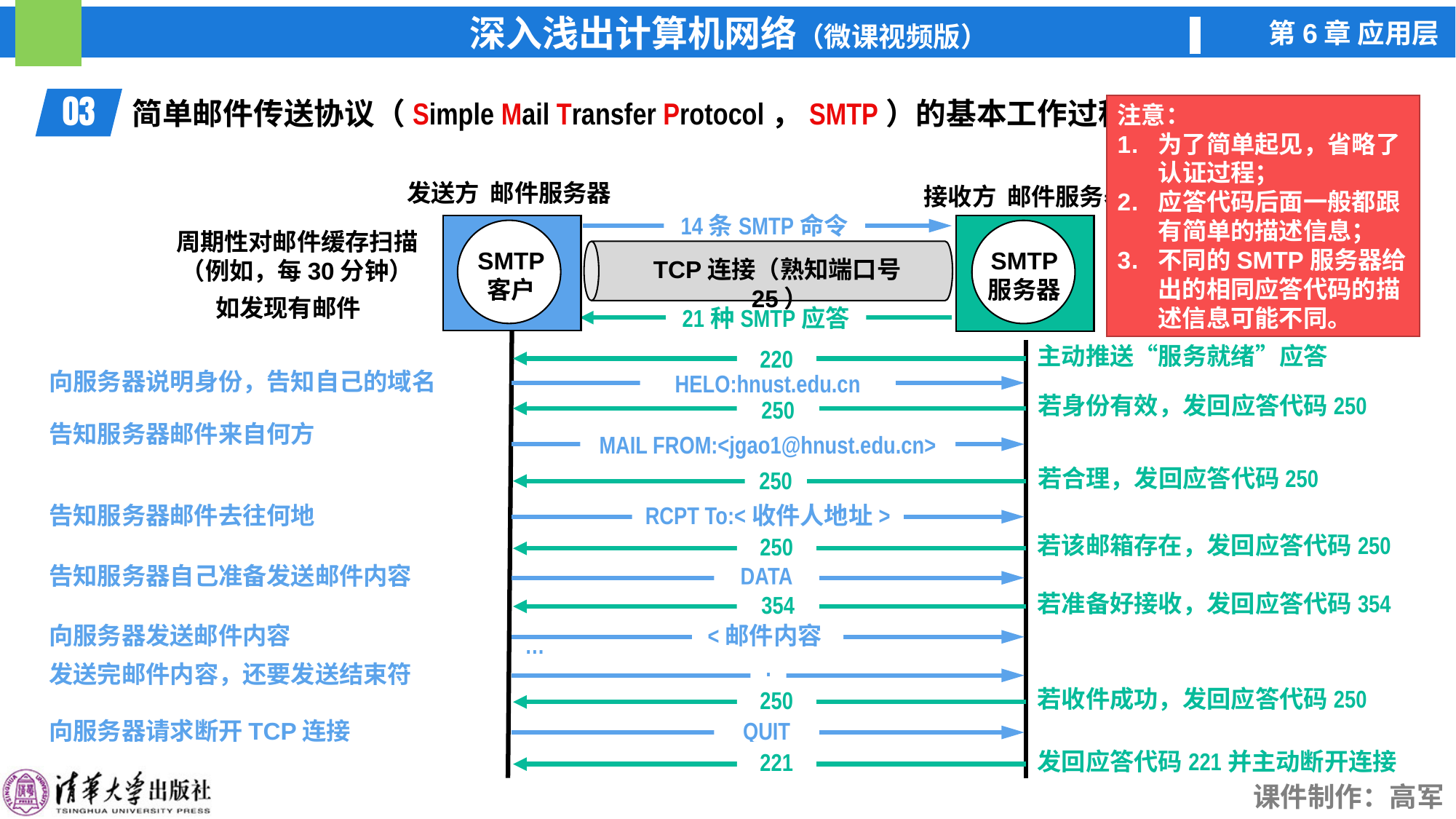

03
简单邮件传送协议（Simple Mail Transfer Protocol，SMTP）的基本工作过程
注意：
为了简单起见，省略了认证过程；
应答代码后面一般都跟有简单的描述信息；
不同的SMTP服务器给出的相同应答代码的描述信息可能不同。
发送方  邮件服务器
接收方  邮件服务器

SMTP
客户

SMTP
服务器
14条SMTP命令
周期性对邮件缓存扫描
（例如，每30分钟）

TCP连接（熟知端口号25）
如发现有邮件
21种SMTP应答
主动推送“服务就绪”应答
220
向服务器说明身份，告知自己的域名
HELO:hnust.edu.cn
若身份有效，发回应答代码250
250
告知服务器邮件来自何方
MAIL FROM:<jgao1@hnust.edu.cn>
若合理，发回应答代码250
250
告知服务器邮件去往何地
RCPT To:<收件人地址>
若该邮箱存在，发回应答代码250
250
告知服务器自己准备发送邮件内容
DATA
若准备好接收，发回应答代码354
354
向服务器发送邮件内容
<邮件内容>
…
.
发送完邮件内容，还要发送结束符
若收件成功，发回应答代码250
250
向服务器请求断开TCP连接
QUIT
发回应答代码221并主动断开连接
221